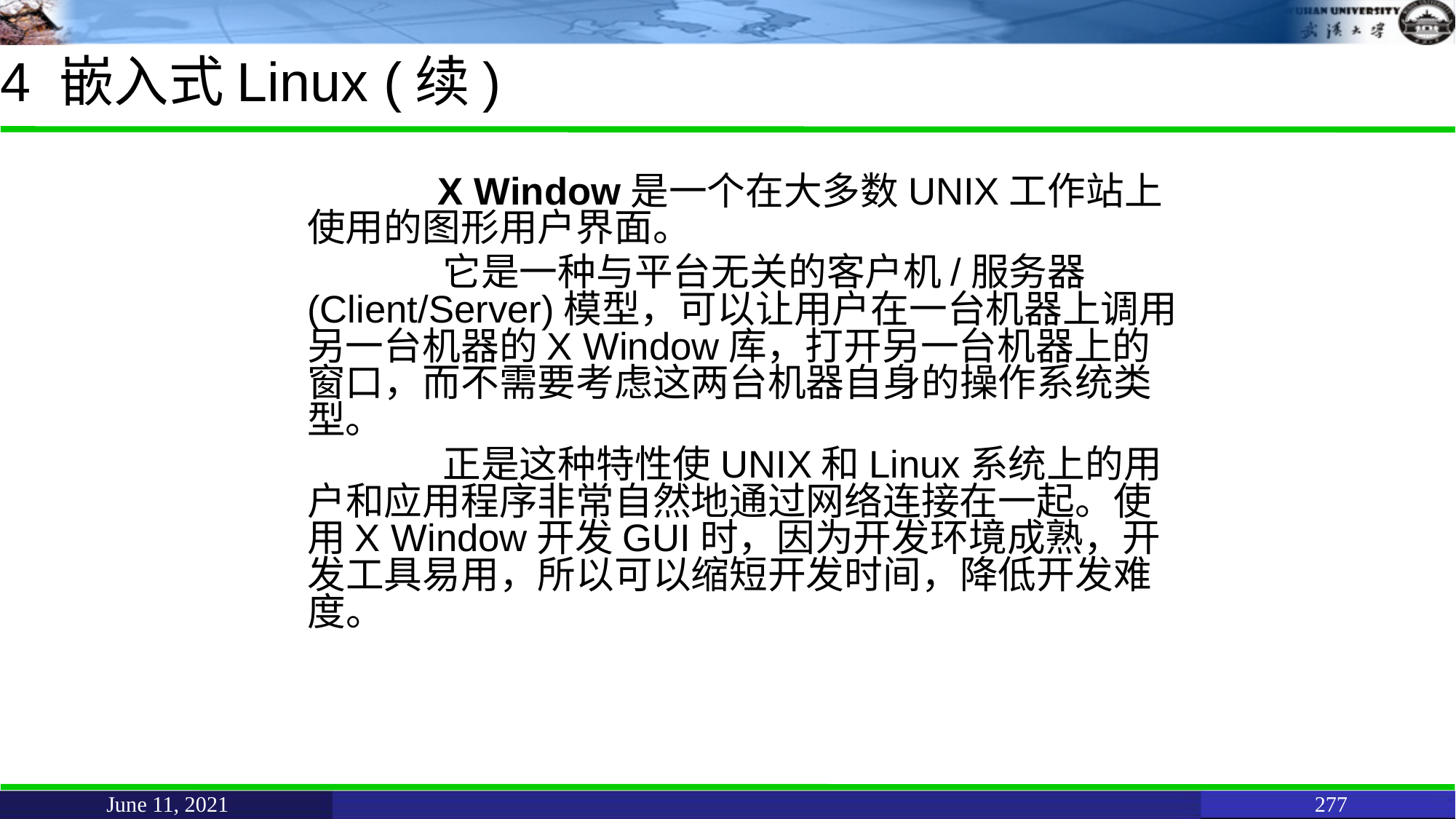

# 4 嵌入式Linux (续)
		  X Window是一个在大多数UNIX工作站上使用的图形用户界面。
		  它是一种与平台无关的客户机/服务器(Client/Server)模型，可以让用户在一台机器上调用另一台机器的X Window库，打开另一台机器上的窗口，而不需要考虑这两台机器自身的操作系统类型。
		  正是这种特性使UNIX和Linux系统上的用户和应用程序非常自然地通过网络连接在一起。使用X Window开发GUI时，因为开发环境成熟，开发工具易用，所以可以缩短开发时间，降低开发难度。
June 11, 2021

277